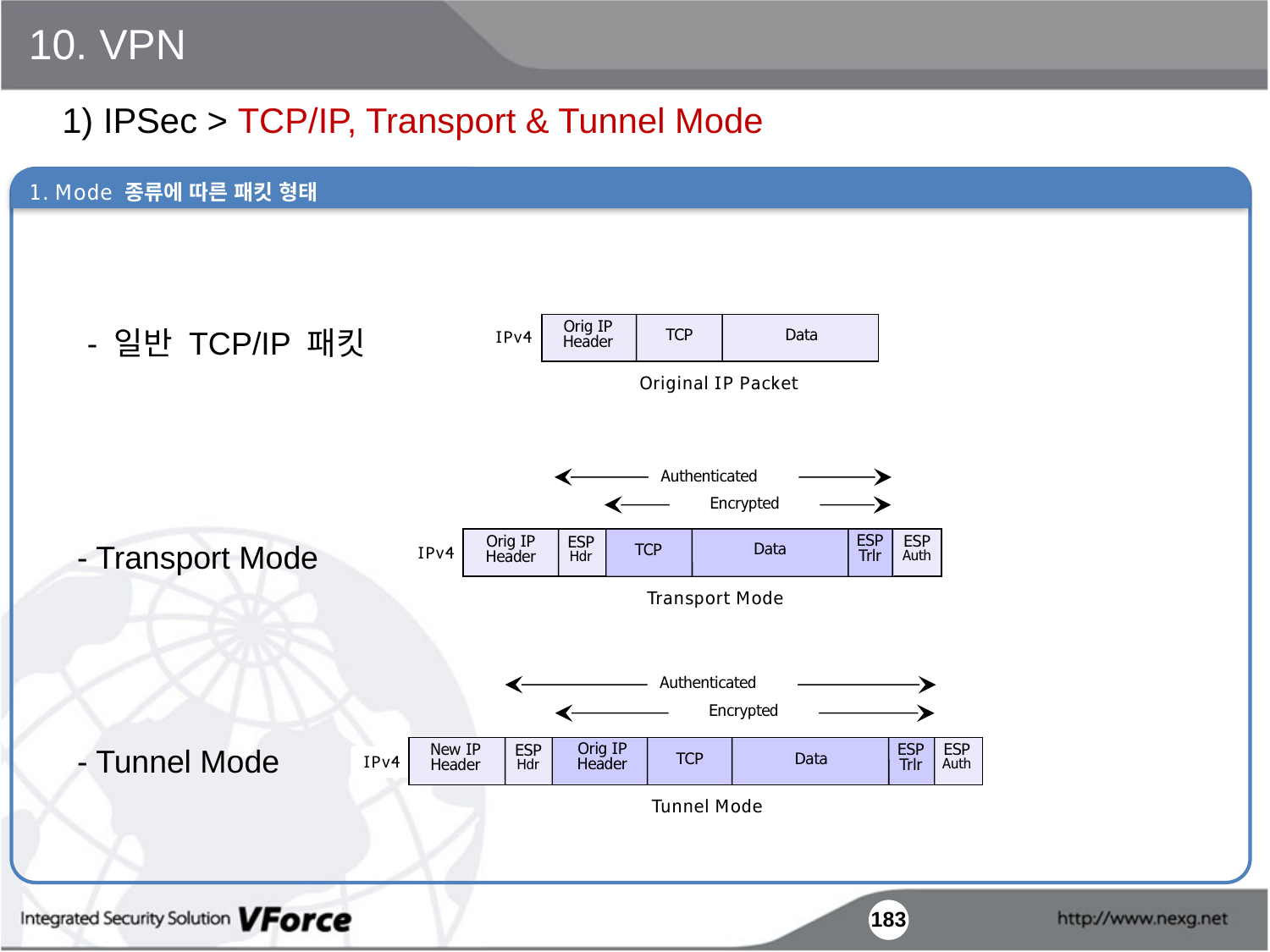

10. VPN
1) IPSec > TCP/IP, Transport & Tunnel Mode
1. Mode 종류에 따른 패킷 형태

Orig IP
Header
IPv4
TCP
Data
Original IP Packet
- 일반 TCP/IP 패킷
Authenticated

Encrypted

ESP
Trlr
Orig IP
Header
ESP
Auth

ESP
Hdr

IPv4
Data
TCP
Transport Mode
- Transport Mode
Authenticated

Encrypted

Orig IP
Header
New IP
Header
ESP
Trlr
ESP
Auth

ESP
Hdr

IPv4
TCP
Data
Tunnel Mode
- Tunnel Mode